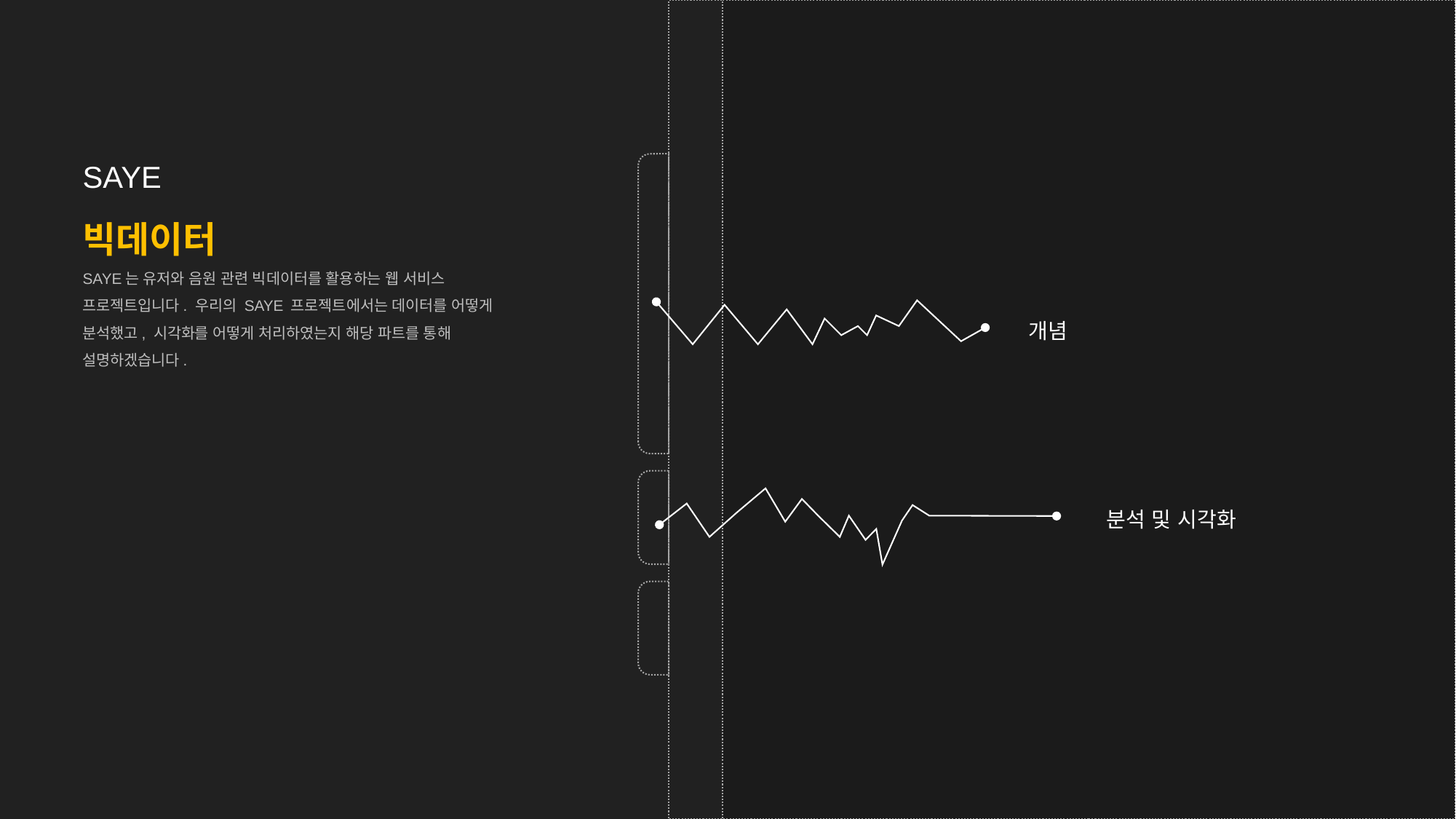

SAYE
빅데이터
SAYE는 유저와 음원 관련 빅데이터를 활용하는 웹 서비스 프로젝트입니다. 우리의 SAYE 프로젝트에서는 데이터를 어떻게 분석했고, 시각화를 어떻게 처리하였는지 해당 파트를 통해 설명하겠습니다.

개념

분석 및 시각화